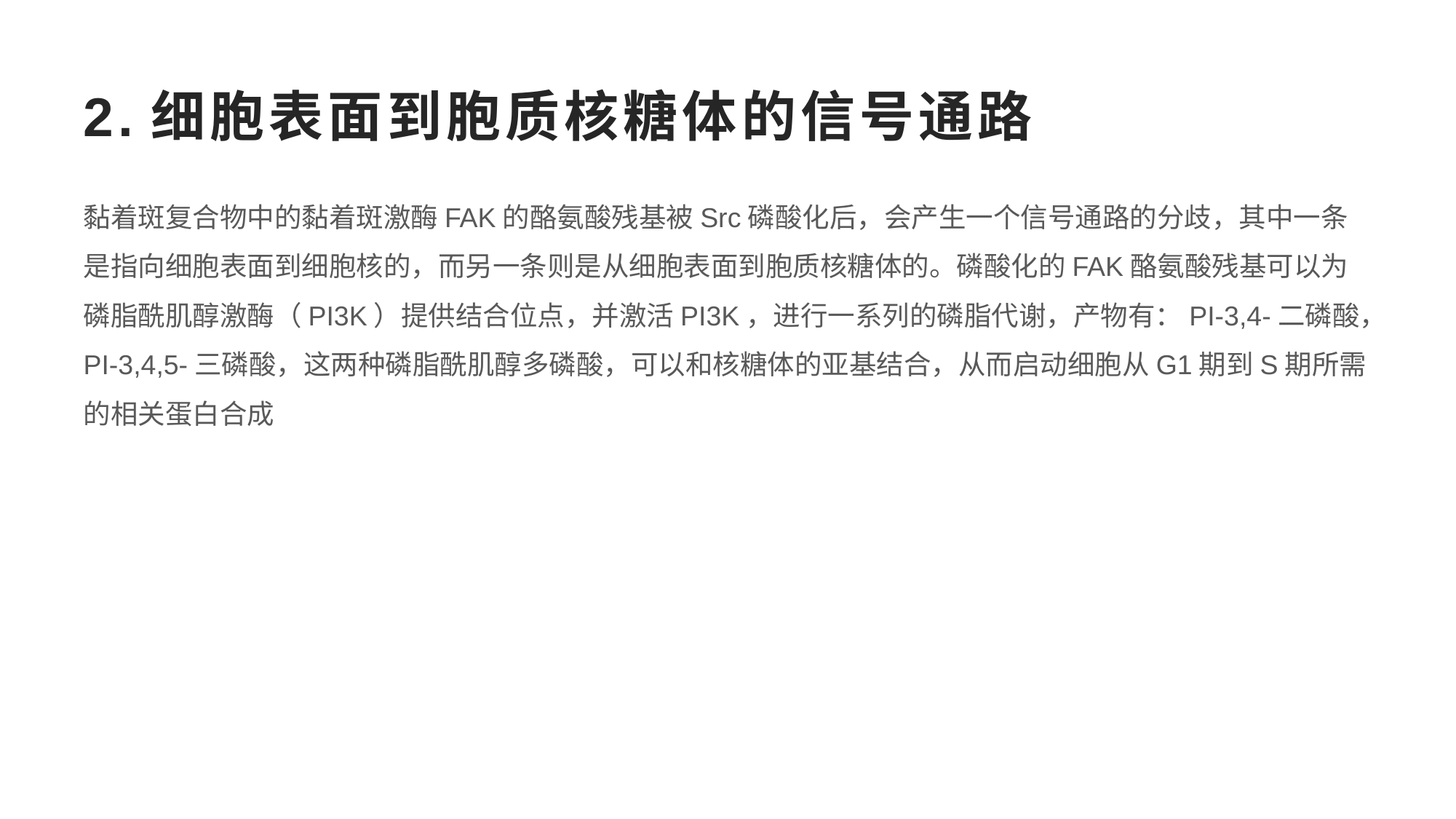

# 2.细胞表面到胞质核糖体的信号通路
黏着斑复合物中的黏着斑激酶FAK的酪氨酸残基被Src磷酸化后，会产生一个信号通路的分歧，其中一条是指向细胞表面到细胞核的，而另一条则是从细胞表面到胞质核糖体的。磷酸化的FAK酪氨酸残基可以为磷脂酰肌醇激酶（PI3K）提供结合位点，并激活PI3K，进行一系列的磷脂代谢，产物有：PI-3,4-二磷酸，PI-3,4,5-三磷酸，这两种磷脂酰肌醇多磷酸，可以和核糖体的亚基结合，从而启动细胞从G1期到S期所需的相关蛋白合成